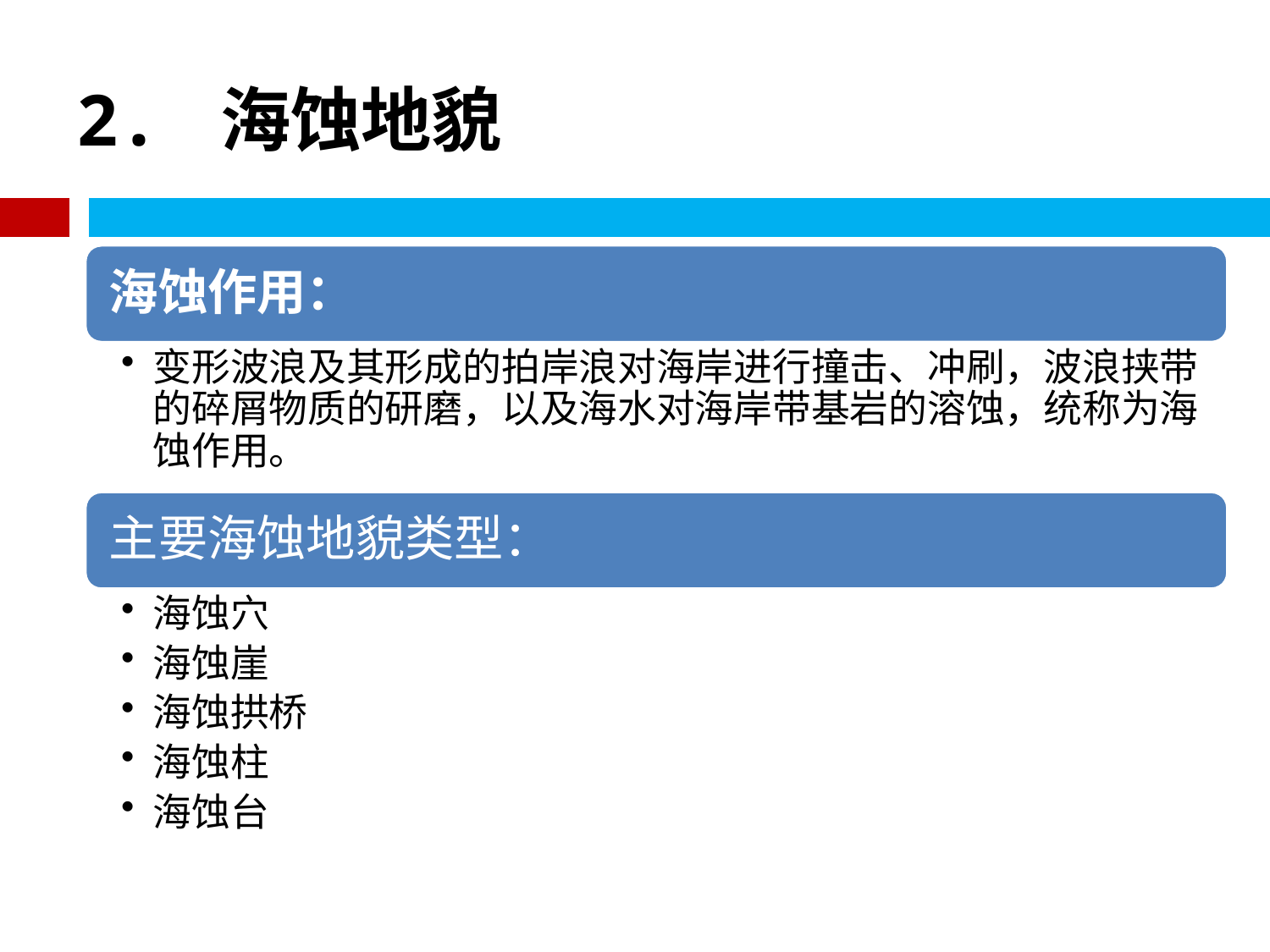

# 2. 海蚀地貌
海蚀作用：
变形波浪及其形成的拍岸浪对海岸进行撞击、冲刷，波浪挟带的碎屑物质的研磨，以及海水对海岸带基岩的溶蚀，统称为海蚀作用。
主要海蚀地貌类型：
海蚀穴
海蚀崖
海蚀拱桥
海蚀柱
海蚀台